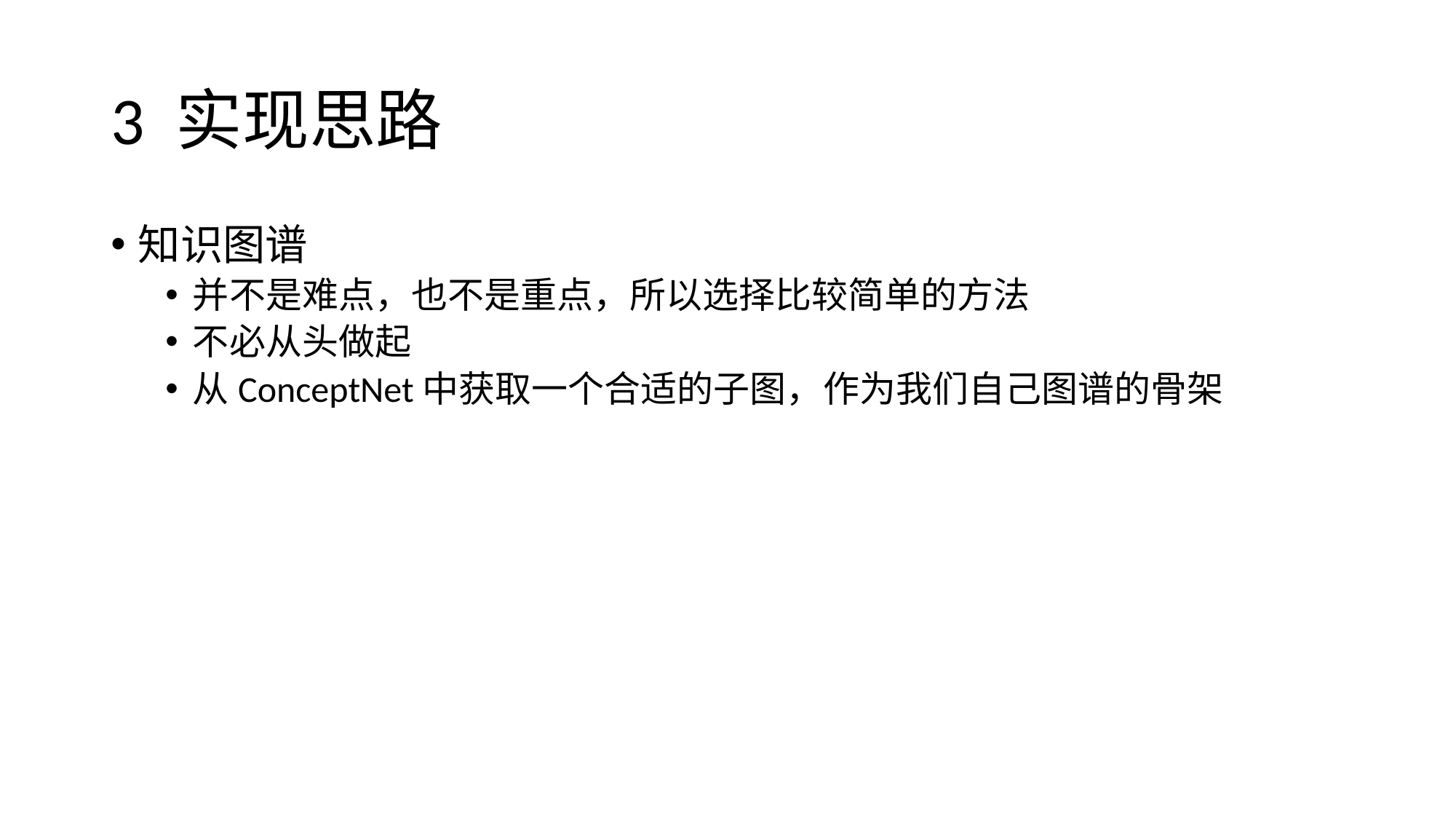

# 3 实现思路
知识图谱
并不是难点，也不是重点，所以选择比较简单的方法
不必从头做起
从ConceptNet中获取一个合适的子图，作为我们自己图谱的骨架